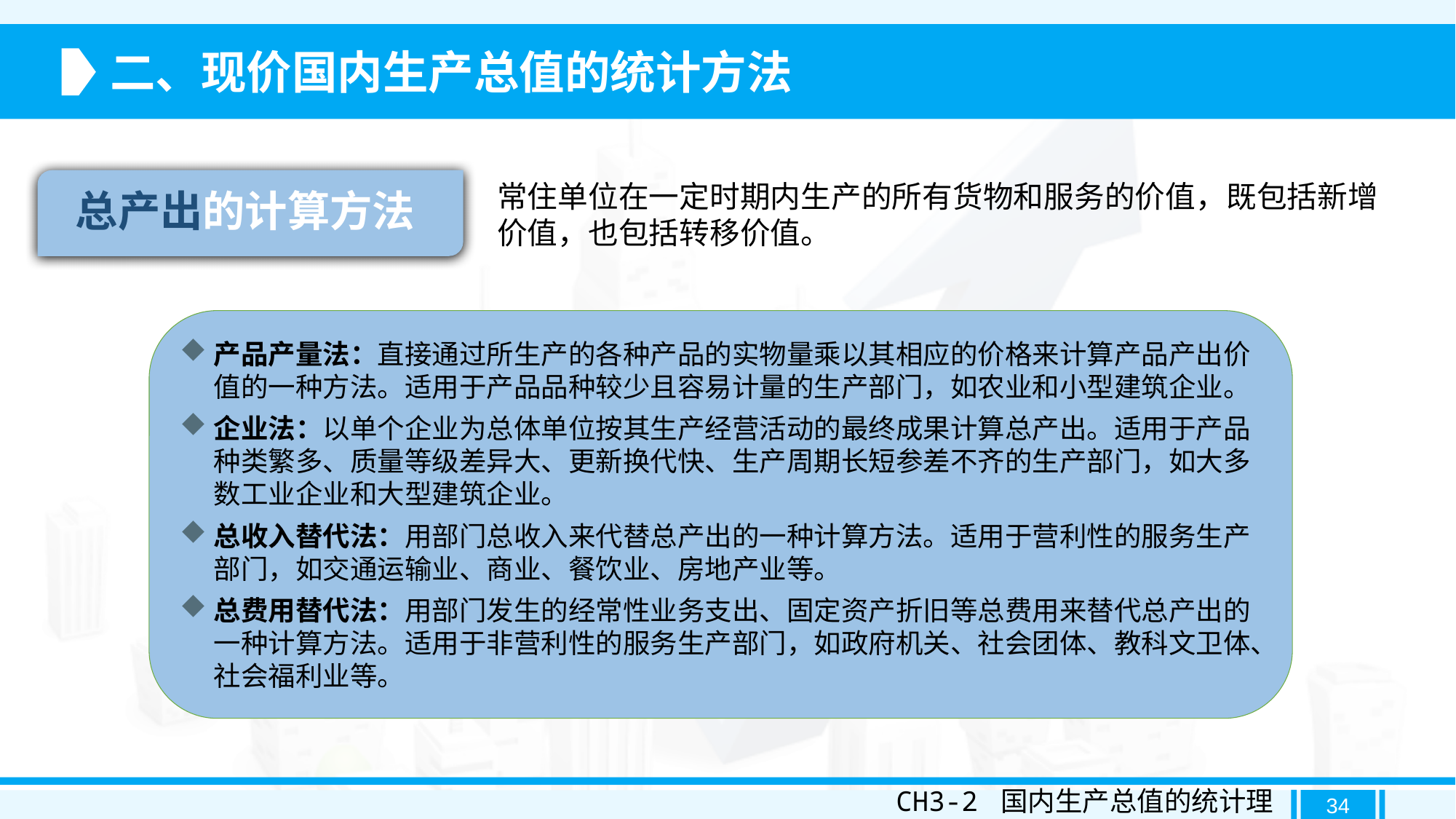

二、现价国内生产总值的统计方法

总产出的计算方法
常住单位在一定时期内生产的所有货物和服务的价值，既包括新增价值，也包括转移价值。
产品产量法：直接通过所生产的各种产品的实物量乘以其相应的价格来计算产品产出价值的一种方法。适用于产品品种较少且容易计量的生产部门，如农业和小型建筑企业。
企业法：以单个企业为总体单位按其生产经营活动的最终成果计算总产出。适用于产品种类繁多、质量等级差异大、更新换代快、生产周期长短参差不齐的生产部门，如大多数工业企业和大型建筑企业。
总收入替代法：用部门总收入来代替总产出的一种计算方法。适用于营利性的服务生产部门，如交通运输业、商业、餐饮业、房地产业等。
总费用替代法：用部门发生的经常性业务支出、固定资产折旧等总费用来替代总产出的一种计算方法。适用于非营利性的服务生产部门，如政府机关、社会团体、教科文卫体、社会福利业等。
CH3-2 国内生产总值的统计理论
34